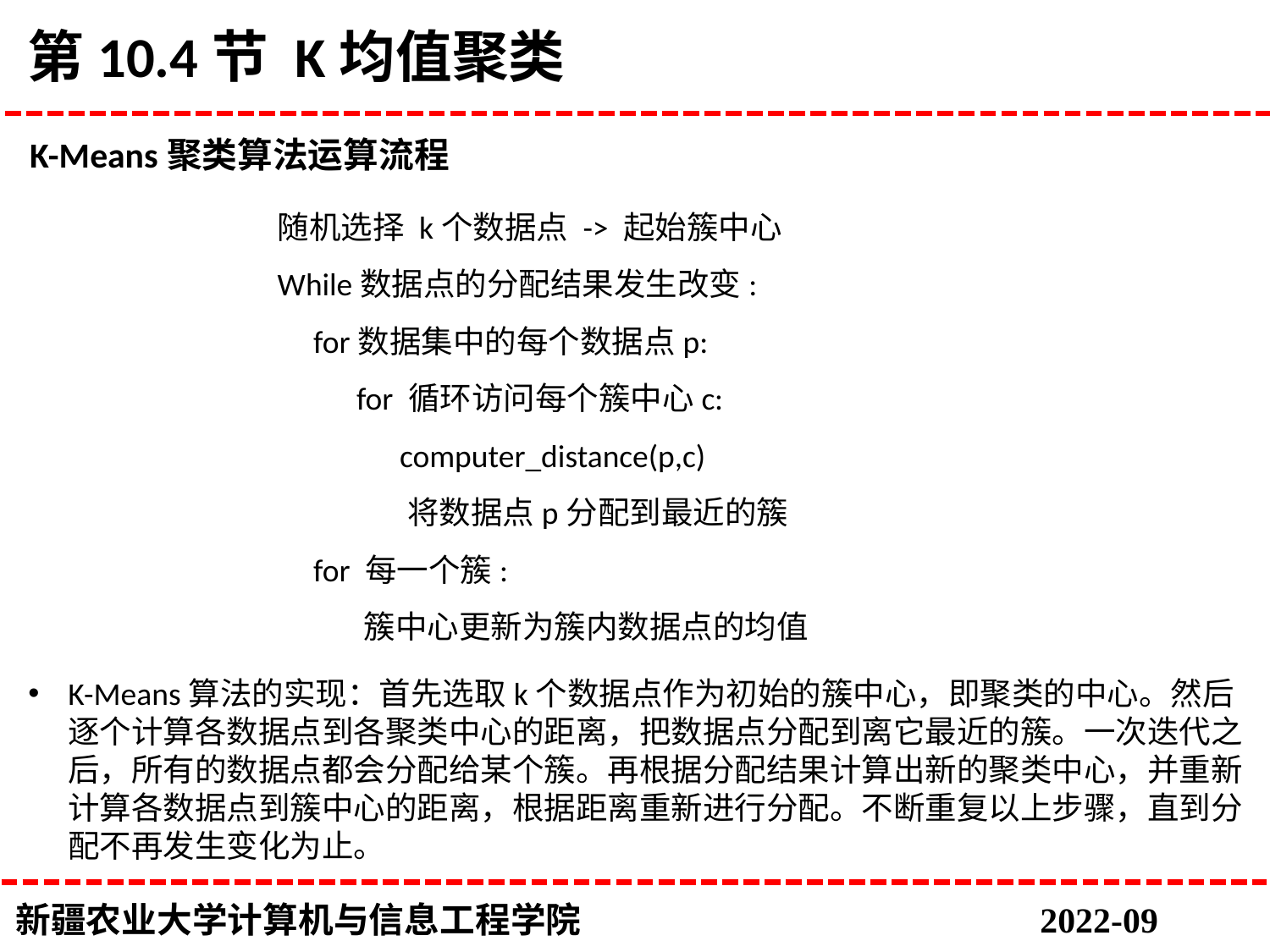

# 第10.4节 K均值聚类
K-Means聚类算法运算流程
随机选择 k个数据点 -> 起始簇中心
While数据点的分配结果发生改变:
     for数据集中的每个数据点p:
           for 循环访问每个簇中心c:
                 computer_distance(p,c)
                 将数据点p分配到最近的簇
     for 每一个簇:
           簇中心更新为簇内数据点的均值
K-Means算法的实现：首先选取k个数据点作为初始的簇中心，即聚类的中心。然后逐个计算各数据点到各聚类中心的距离，把数据点分配到离它最近的簇。一次迭代之后，所有的数据点都会分配给某个簇。再根据分配结果计算出新的聚类中心，并重新计算各数据点到簇中心的距离，根据距离重新进行分配。不断重复以上步骤，直到分配不再发生变化为止。